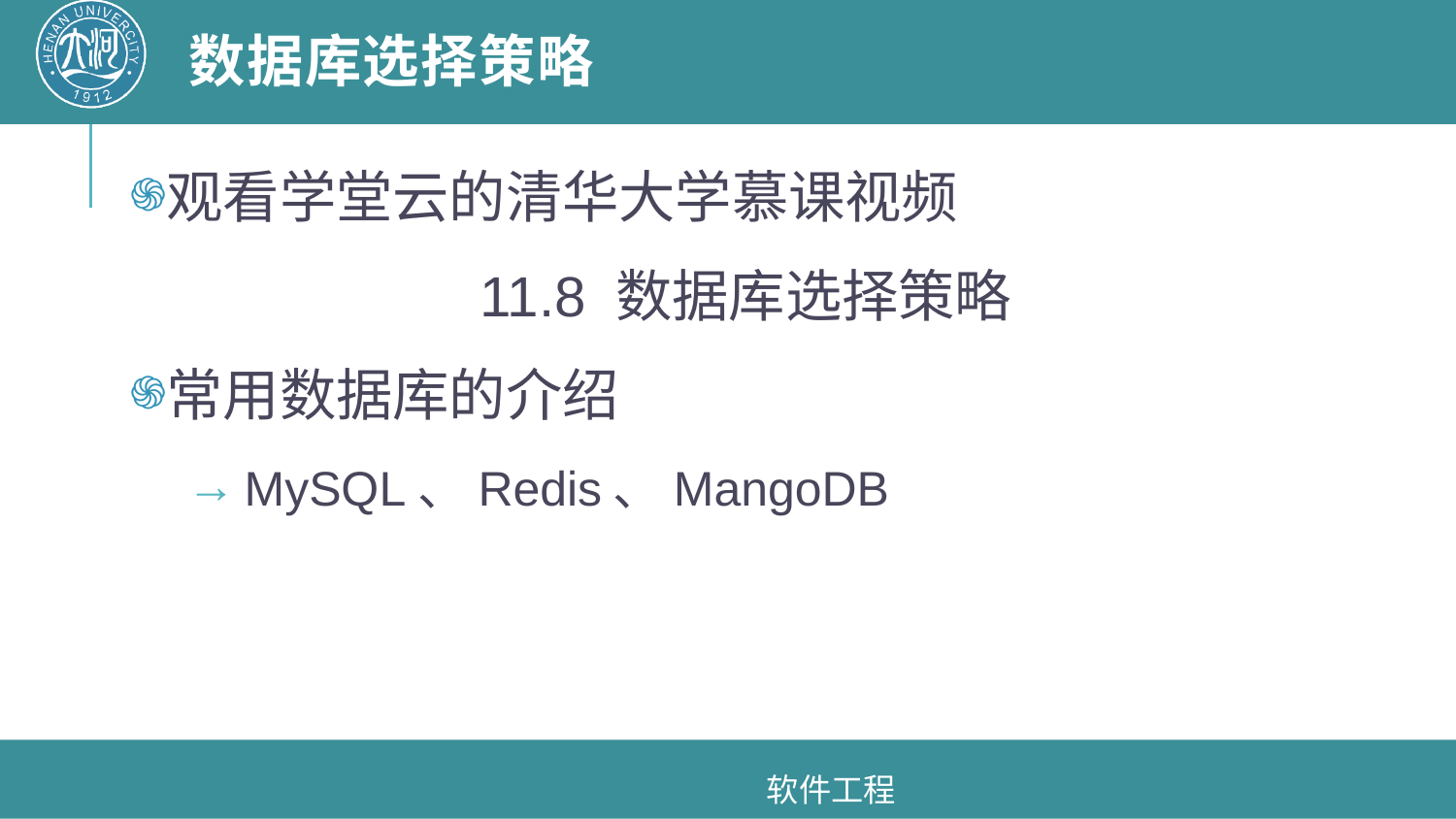

# 数据库选择策略
观看学堂云的清华大学慕课视频
11.8 数据库选择策略
常用数据库的介绍
MySQL、Redis、MangoDB

软件工程
21